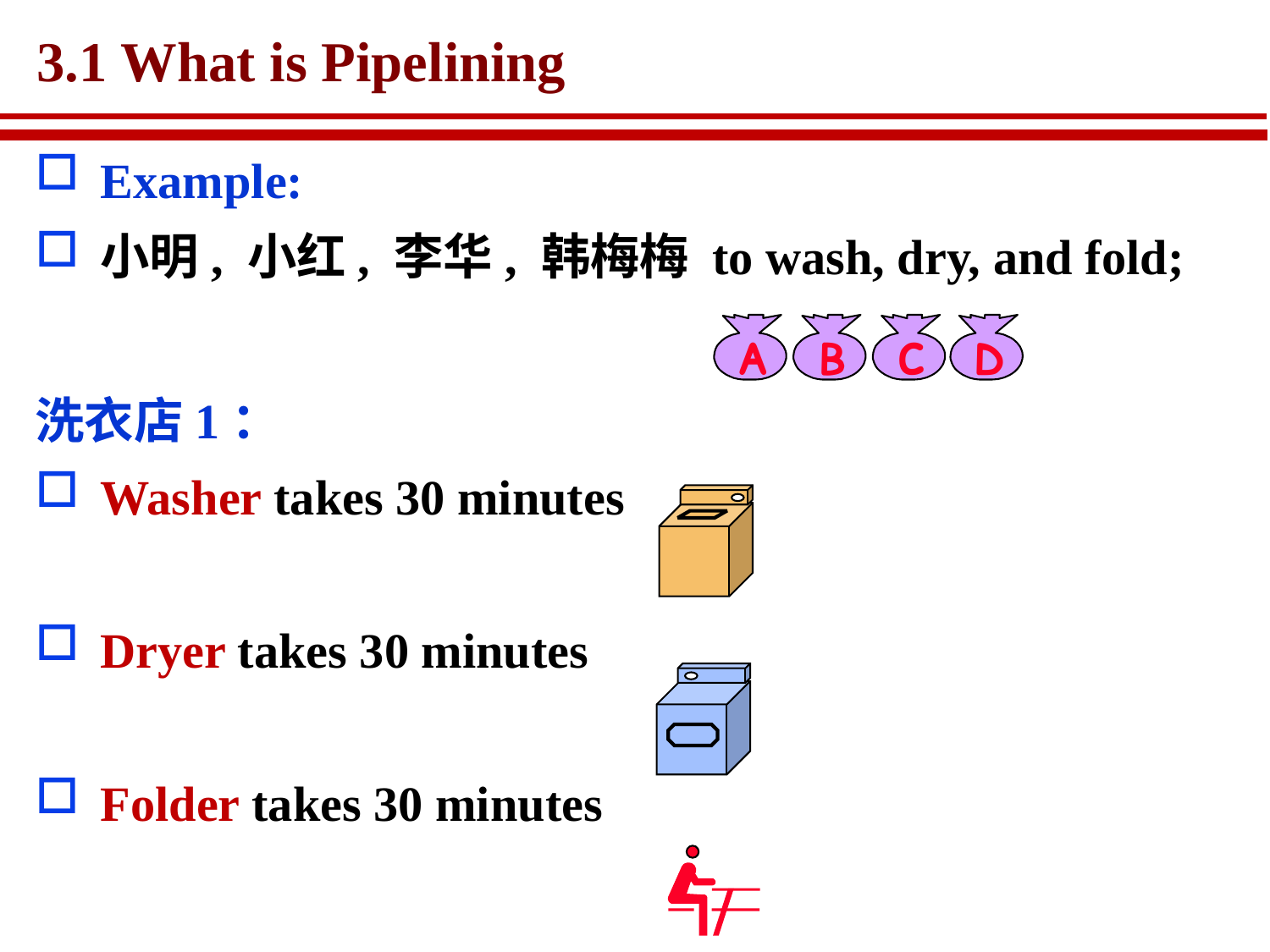

# 3.1 What is Pipelining
Example:
小明, 小红, 李华, 韩梅梅 to wash, dry, and fold;

洗衣店1：
Washer takes 30 minutes

Dryer takes 30 minutes

Folder takes 30 minutes

A

B

C

D